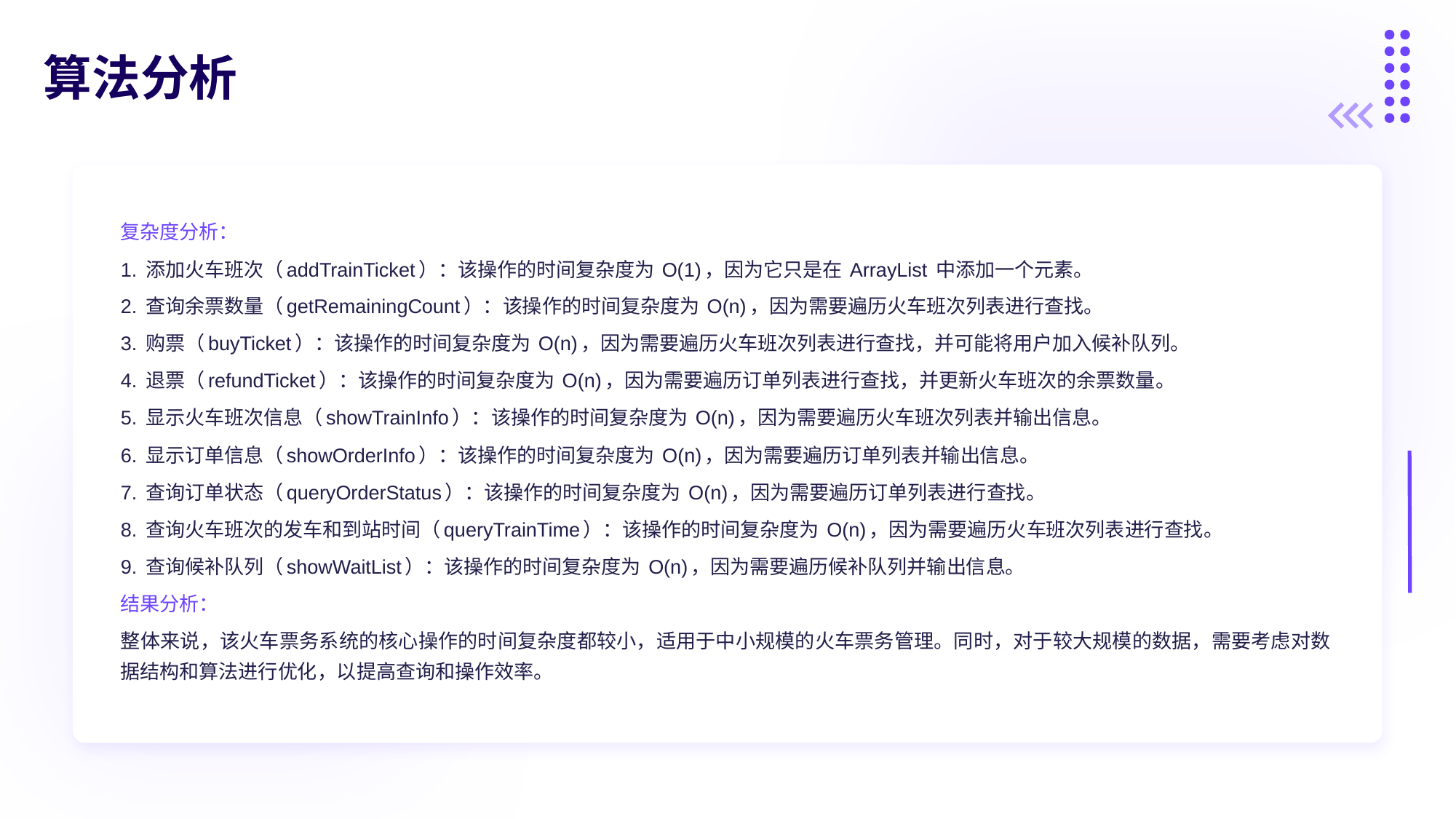

算法分析

复杂度分析：
1. 添加火车班次（addTrainTicket）：该操作的时间复杂度为 O(1)，因为它只是在 ArrayList 中添加一个元素。
2. 查询余票数量（getRemainingCount）：该操作的时间复杂度为 O(n)，因为需要遍历火车班次列表进行查找。
3. 购票（buyTicket）：该操作的时间复杂度为 O(n)，因为需要遍历火车班次列表进行查找，并可能将用户加入候补队列。
4. 退票（refundTicket）：该操作的时间复杂度为 O(n)，因为需要遍历订单列表进行查找，并更新火车班次的余票数量。
5. 显示火车班次信息（showTrainInfo）：该操作的时间复杂度为 O(n)，因为需要遍历火车班次列表并输出信息。
6. 显示订单信息（showOrderInfo）：该操作的时间复杂度为 O(n)，因为需要遍历订单列表并输出信息。
7. 查询订单状态（queryOrderStatus）：该操作的时间复杂度为 O(n)，因为需要遍历订单列表进行查找。
8. 查询火车班次的发车和到站时间（queryTrainTime）：该操作的时间复杂度为 O(n)，因为需要遍历火车班次列表进行查找。
9. 查询候补队列（showWaitList）：该操作的时间复杂度为 O(n)，因为需要遍历候补队列并输出信息。
结果分析：
整体来说，该火车票务系统的核心操作的时间复杂度都较小，适用于中小规模的火车票务管理。同时，对于较大规模的数据，需要考虑对数据结构和算法进行优化，以提高查询和操作效率。